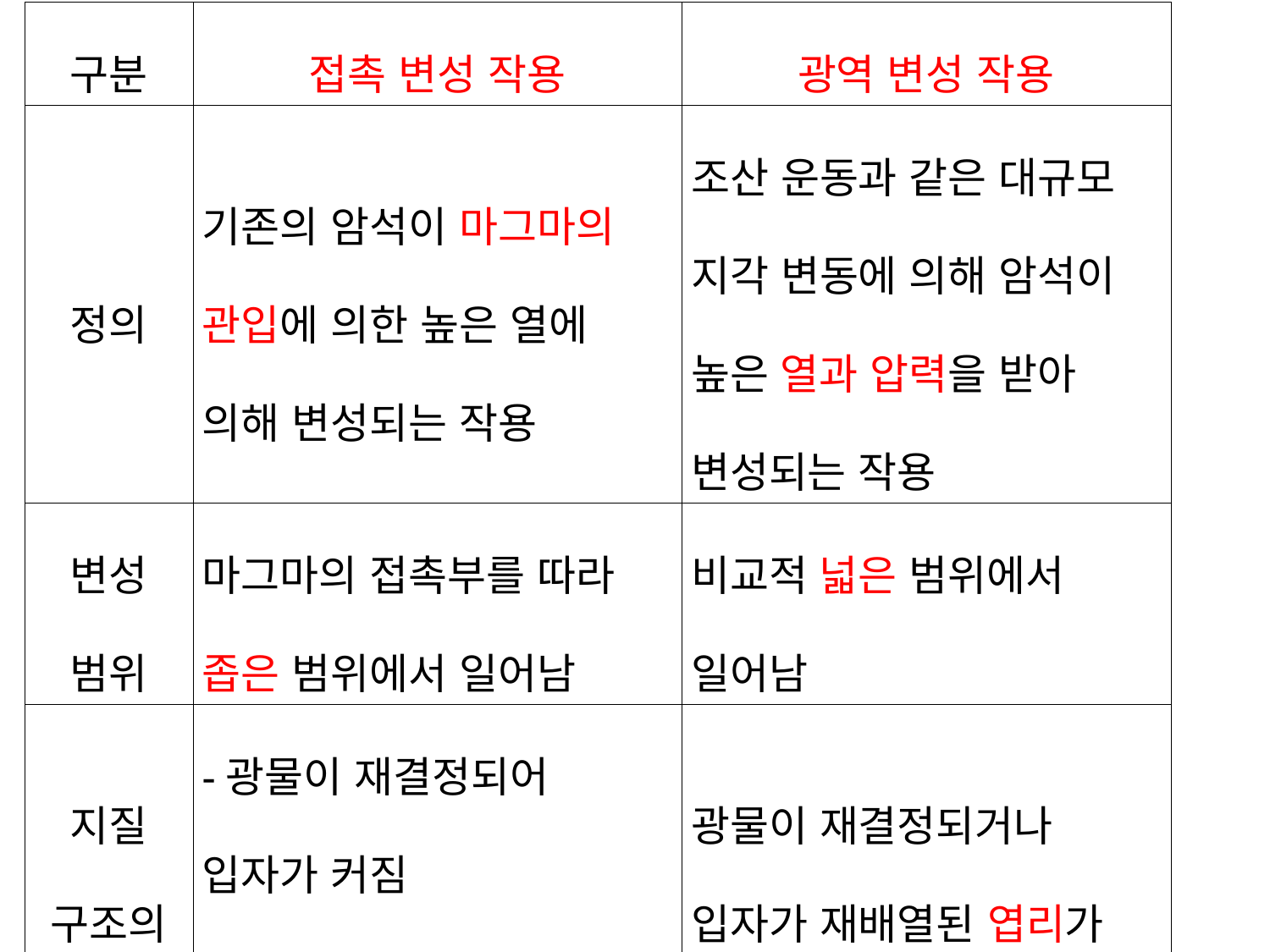

| 구분 | 접촉 변성 작용 | 광역 변성 작용 |
| --- | --- | --- |
| 정의 | 기존의 암석이 마그마의 관입에 의한 높은 열에 의해 변성되는 작용 | 조산 운동과 같은 대규모 지각 변동에 의해 암석이 높은 열과 압력을 받아 변성되는 작용 |
| 변성 범위 | 마그마의 접촉부를 따라 좁은 범위에서 일어남 | 비교적 넓은 범위에서 일어남 |
| 지질 구조의 특징 | -광물이 재결정되어 입자가 커짐 -치밀하고 견고한 조직이 나타남 | 광물이 재결정되거나 입자가 재배열된 엽리가 나타남 |